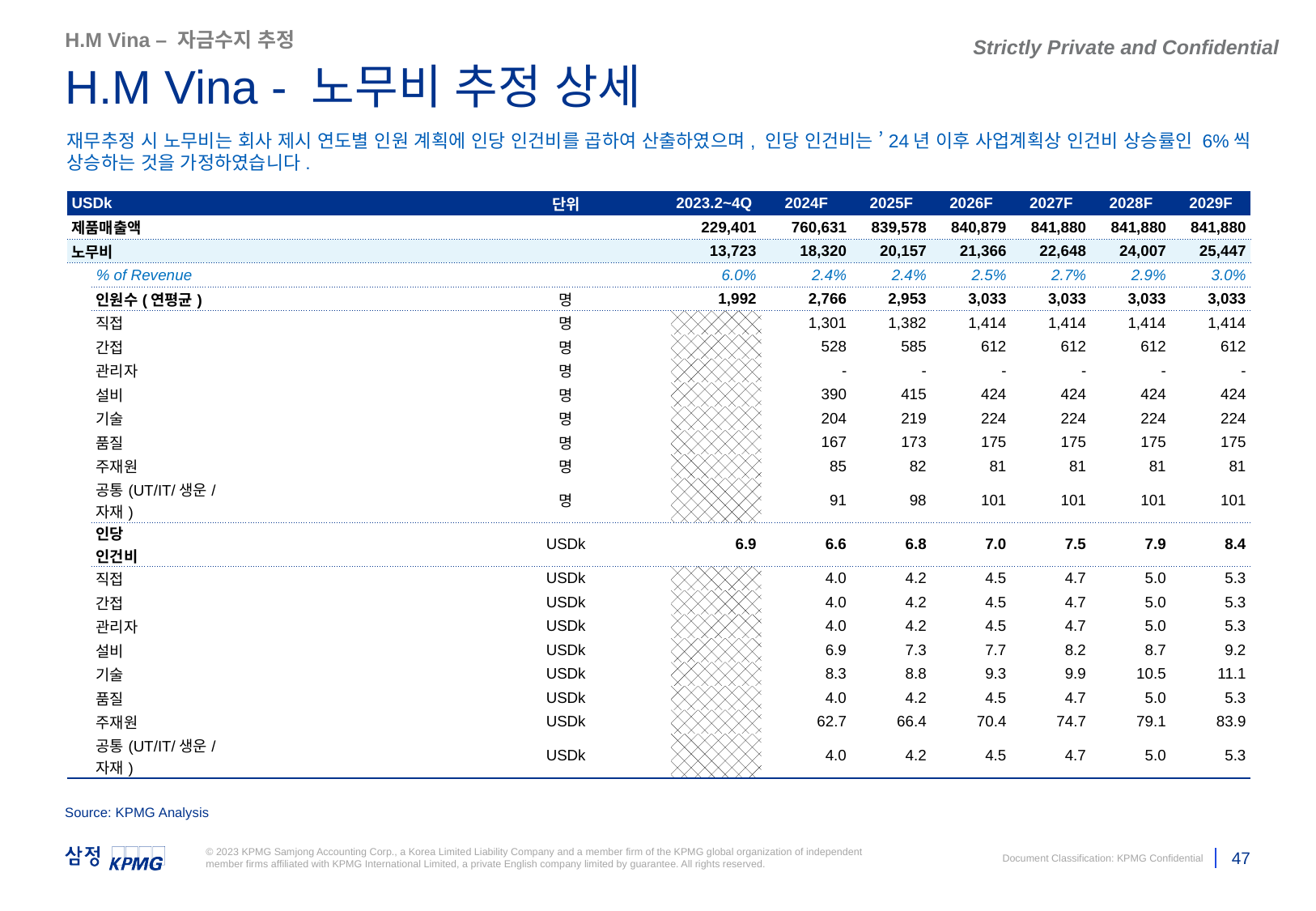

H.M Vina – 자금수지 추정
H.M Vina - 노무비 추정 상세
재무추정 시 노무비는 회사 제시 연도별 인원 계획에 인당 인건비를 곱하여 산출하였으며, 인당 인건비는 ’24년 이후 사업계획상 인건비 상승률인 6%씩 상승하는 것을 가정하였습니다.
| USDk |  |  |  | 단위 | 2023.2~4Q | 2024F | 2025F | 2026F | 2027F | 2028F | 2029F |
| --- | --- | --- | --- | --- | --- | --- | --- | --- | --- | --- | --- |
| 제품매출액 |  |  |  |  | 229,401 | 760,631 | 839,578 | 840,879 | 841,880 | 841,880 | 841,880 |
| 노무비 |  |  |  |  | 13,723 | 18,320 | 20,157 | 21,366 | 22,648 | 24,007 | 25,447 |
|  | % of Revenue |  |  |  | 6.0% | 2.4% | 2.4% | 2.5% | 2.7% | 2.9% | 3.0% |
|  | 인원수(연평균) |  |  | 명 | 1,992 | 2,766 | 2,953 | 3,033 | 3,033 | 3,033 | 3,033 |
|  | 직접 |  |  | 명 |  | 1,301 | 1,382 | 1,414 | 1,414 | 1,414 | 1,414 |
|  | 간접 |  |  | 명 |  | 528 | 585 | 612 | 612 | 612 | 612 |
|  | 관리자 |  |  | 명 |  | - | - | - | - | - | - |
|  | 설비 |  |  | 명 |  | 390 | 415 | 424 | 424 | 424 | 424 |
|  | 기술 |  |  | 명 |  | 204 | 219 | 224 | 224 | 224 | 224 |
|  | 품질 |  |  | 명 |  | 167 | 173 | 175 | 175 | 175 | 175 |
|  | 주재원 |  |  | 명 |  | 85 | 82 | 81 | 81 | 81 | 81 |
|  | 공통(UT/IT/생운/자재) |  |  | 명 |  | 91 | 98 | 101 | 101 | 101 | 101 |
|  | 인당 인건비 |  |  | USDk | 6.9 | 6.6 | 6.8 | 7.0 | 7.5 | 7.9 | 8.4 |
|  | 직접 |  |  | USDk |  | 4.0 | 4.2 | 4.5 | 4.7 | 5.0 | 5.3 |
|  | 간접 |  |  | USDk |  | 4.0 | 4.2 | 4.5 | 4.7 | 5.0 | 5.3 |
|  | 관리자 |  |  | USDk |  | 4.0 | 4.2 | 4.5 | 4.7 | 5.0 | 5.3 |
|  | 설비 |  |  | USDk |  | 6.9 | 7.3 | 7.7 | 8.2 | 8.7 | 9.2 |
|  | 기술 |  |  | USDk |  | 8.3 | 8.8 | 9.3 | 9.9 | 10.5 | 11.1 |
|  | 품질 |  |  | USDk |  | 4.0 | 4.2 | 4.5 | 4.7 | 5.0 | 5.3 |
|  | 주재원 |  |  | USDk |  | 62.7 | 66.4 | 70.4 | 74.7 | 79.1 | 83.9 |
|  | 공통(UT/IT/생운/자재) |  |  | USDk |  | 4.0 | 4.2 | 4.5 | 4.7 | 5.0 | 5.3 |
Source: KPMG Analysis